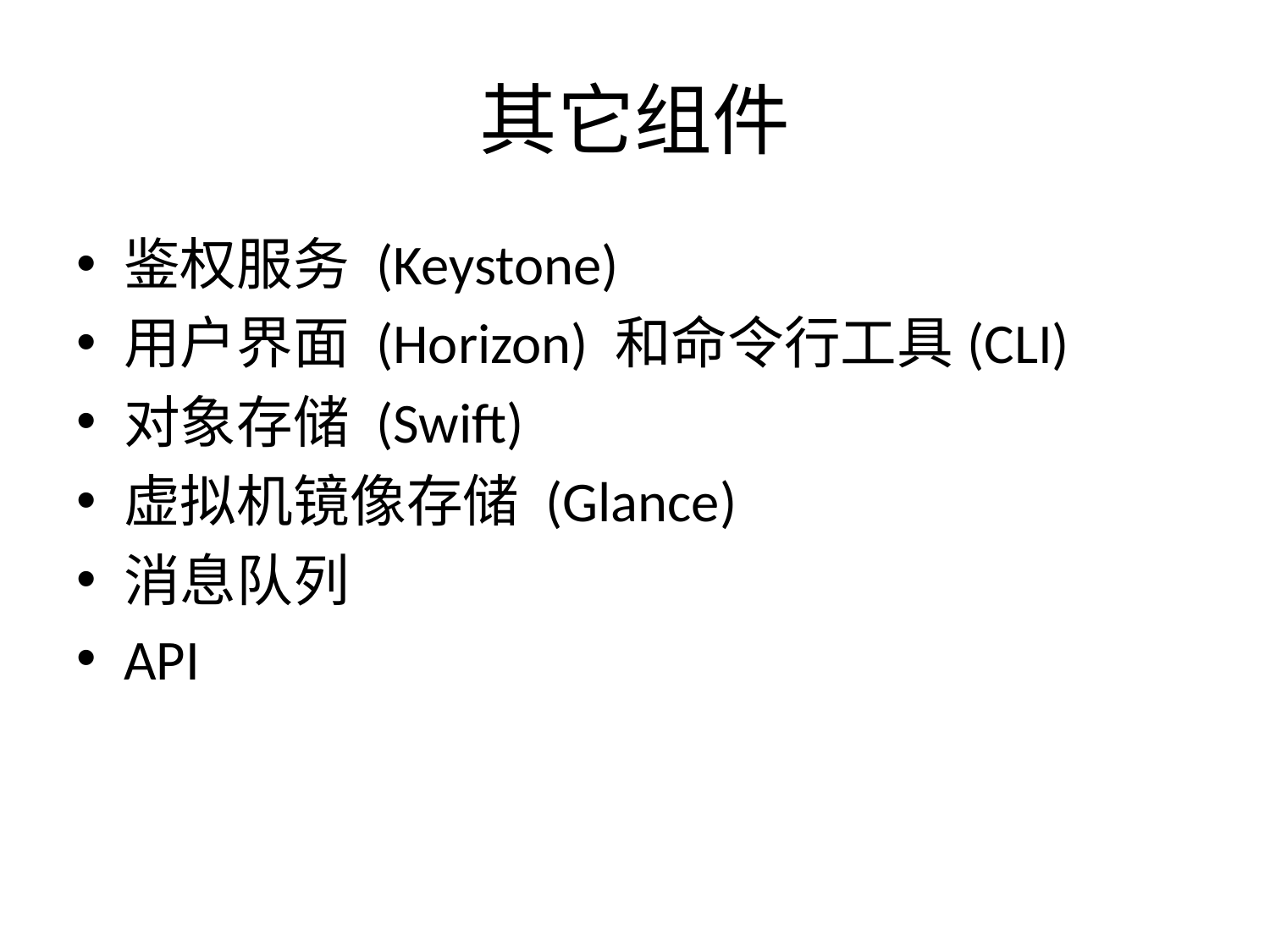

# 其它组件
鉴权服务 (Keystone)
用户界面 (Horizon) 和命令行工具(CLI)
对象存储 (Swift)
虚拟机镜像存储 (Glance)
消息队列
API